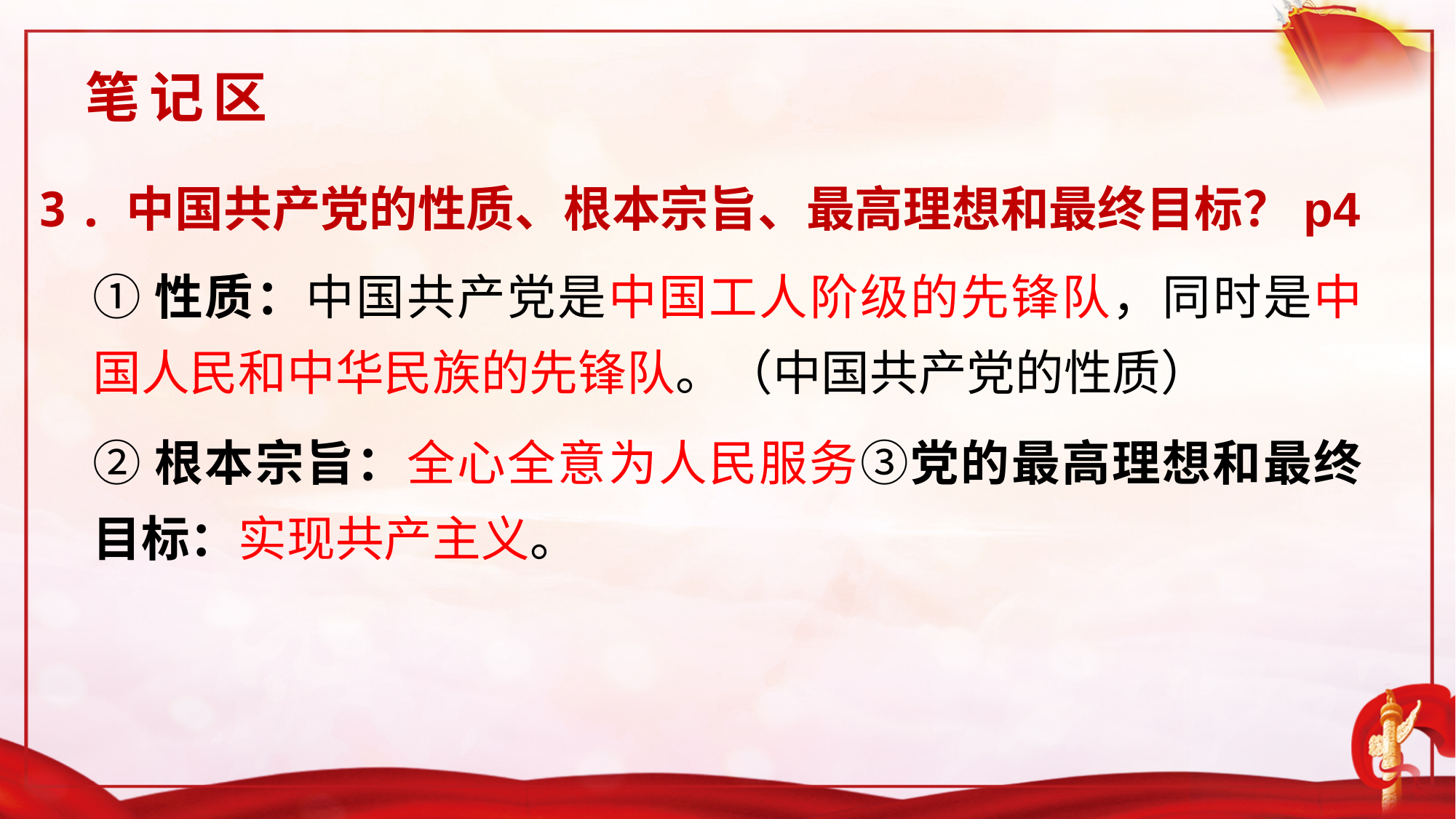

# 笔记区
3.中国共产党的性质、根本宗旨、最高理想和最终目标？p4
①性质：中国共产党是中国工人阶级的先锋队，同时是中国人民和中华民族的先锋队。（中国共产党的性质）
②根本宗旨：全心全意为人民服务③党的最高理想和最终目标：实现共产主义。